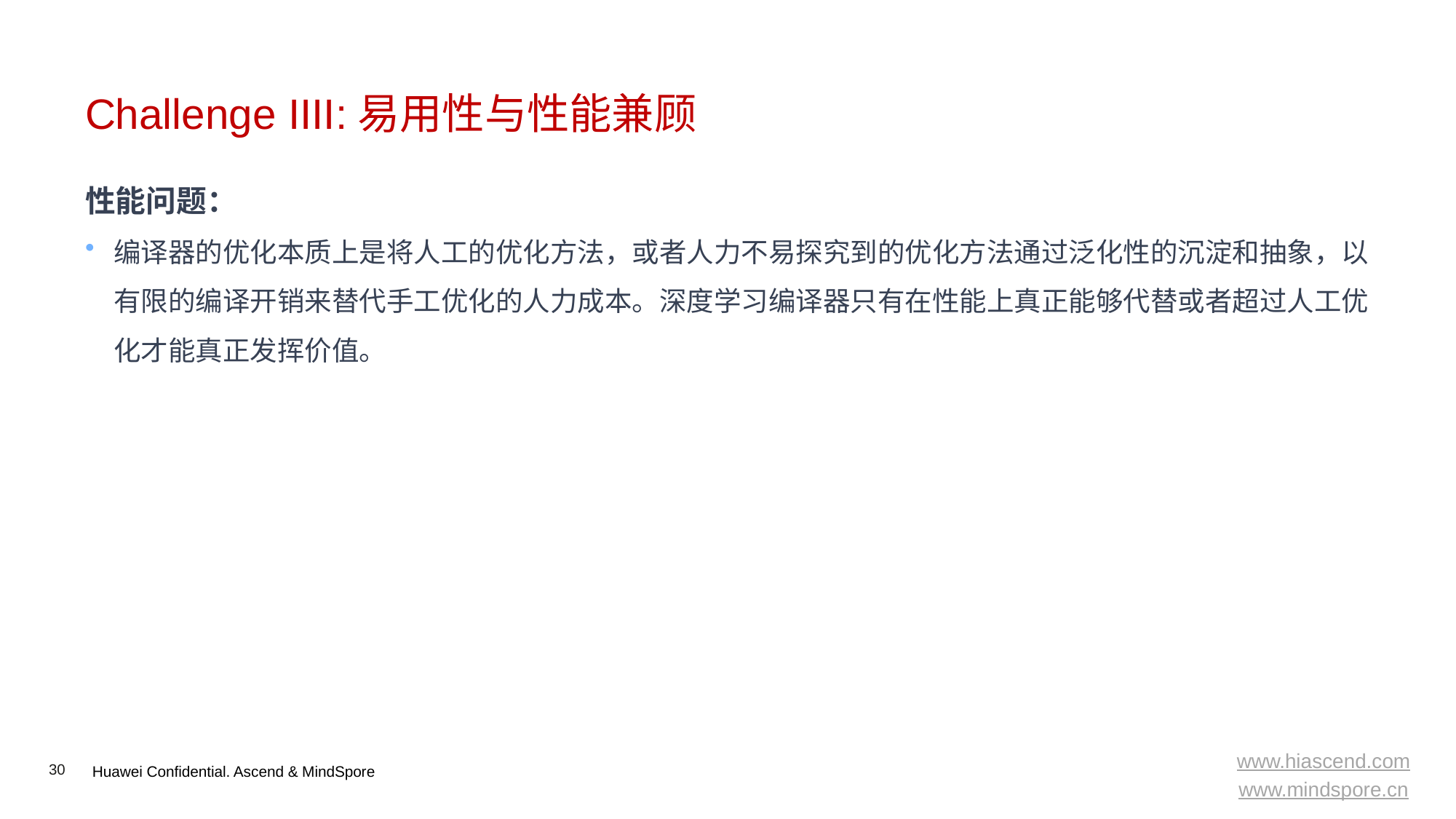

# Challenge IIII:易用性与性能兼顾
性能问题：
编译器的优化本质上是将人工的优化方法，或者人力不易探究到的优化方法通过泛化性的沉淀和抽象，以有限的编译开销来替代手工优化的人力成本。深度学习编译器只有在性能上真正能够代替或者超过人工优化才能真正发挥价值。